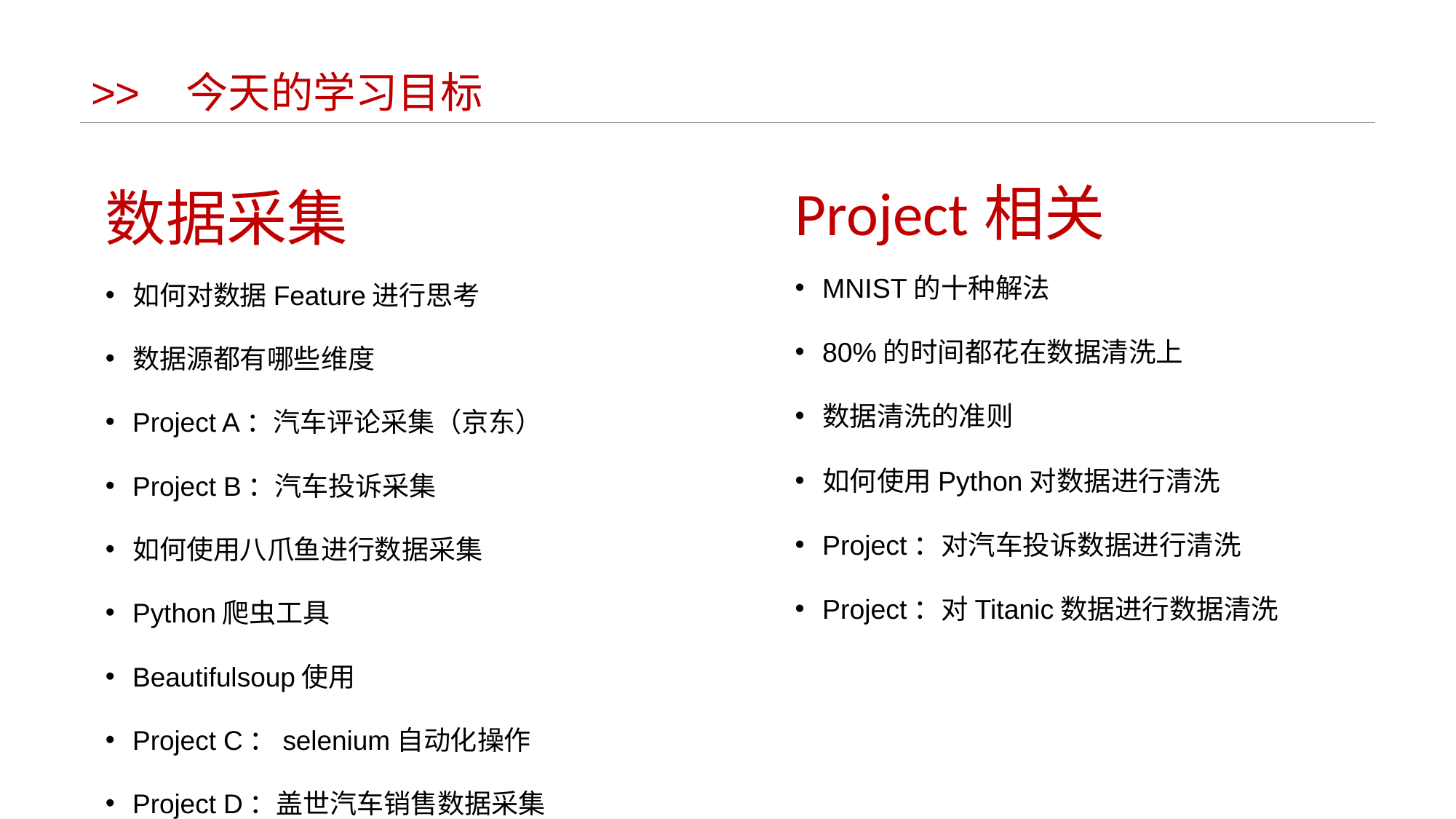

# >>   今天的学习目标
Project相关
数据采集
MNIST的十种解法
80%的时间都花在数据清洗上
数据清洗的准则
如何使用Python对数据进行清洗
Project：对汽车投诉数据进行清洗
Project：对Titanic数据进行数据清洗

如何对数据Feature进行思考
数据源都有哪些维度
Project A：汽车评论采集（京东）
Project B：汽车投诉采集
如何使用八爪鱼进行数据采集
Python爬虫工具
Beautifulsoup使用
Project C：selenium自动化操作
Project D：盖世汽车销售数据采集